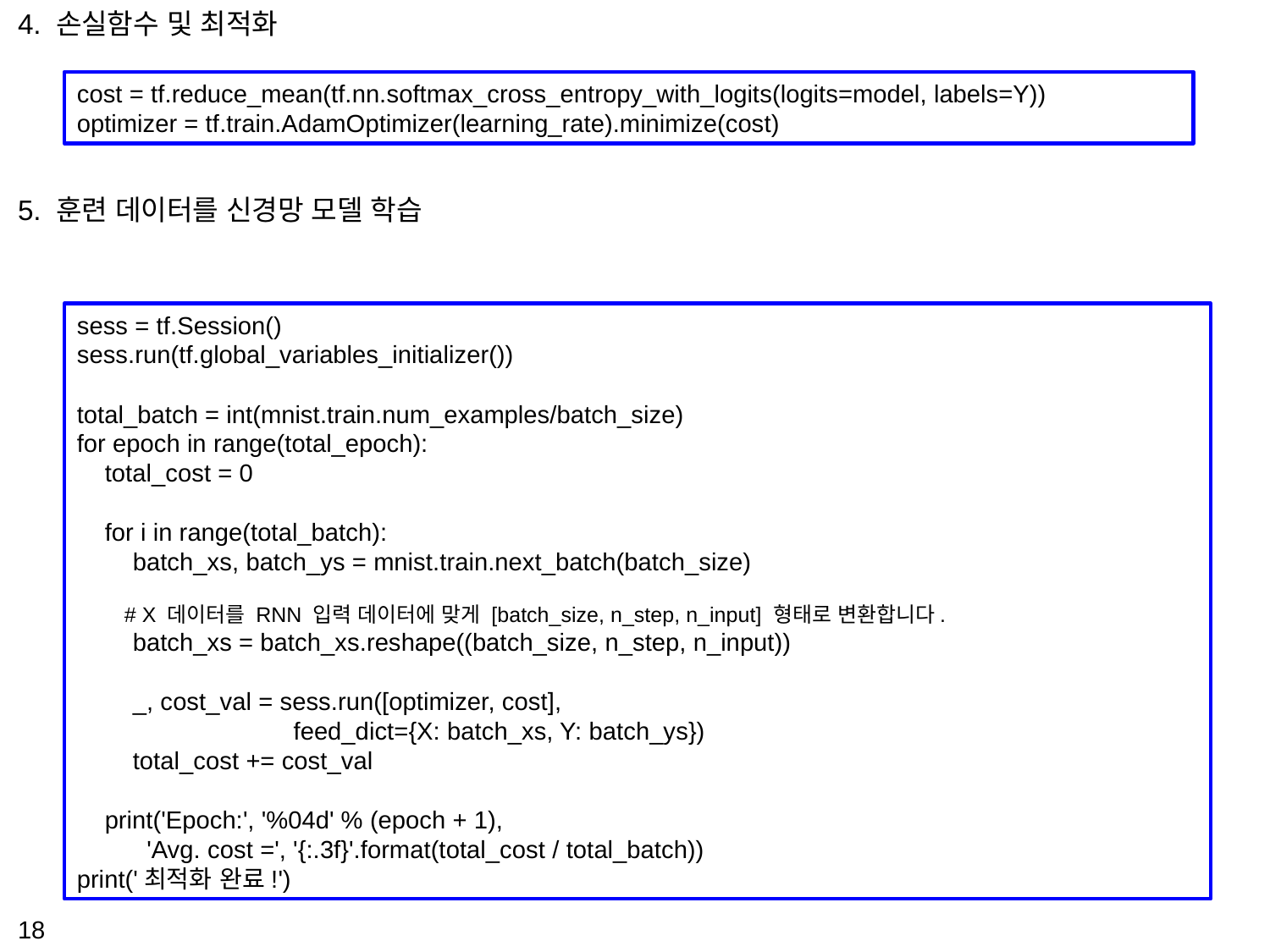

4. 손실함수 및 최적화

5. 훈련 데이터를 신경망 모델 학습

cost = tf.reduce_mean(tf.nn.softmax_cross_entropy_with_logits(logits=model, labels=Y))
optimizer = tf.train.AdamOptimizer(learning_rate).minimize(cost)
sess = tf.Session()
sess.run(tf.global_variables_initializer())

total_batch = int(mnist.train.num_examples/batch_size)
for epoch in range(total_epoch):
    total_cost = 0

    for i in range(total_batch):
        batch_xs, batch_ys = mnist.train.next_batch(batch_size)

        # X 데이터를 RNN 입력 데이터에 맞게 [batch_size, n_step, n_input] 형태로 변환합니다.
        batch_xs = batch_xs.reshape((batch_size, n_step, n_input))

        _, cost_val = sess.run([optimizer, cost],
                               feed_dict={X: batch_xs, Y: batch_ys})
        total_cost += cost_val

    print('Epoch:', '%04d' % (epoch + 1),
          'Avg. cost =', '{:.3f}'.format(total_cost / total_batch))
print('최적화 완료!')
18